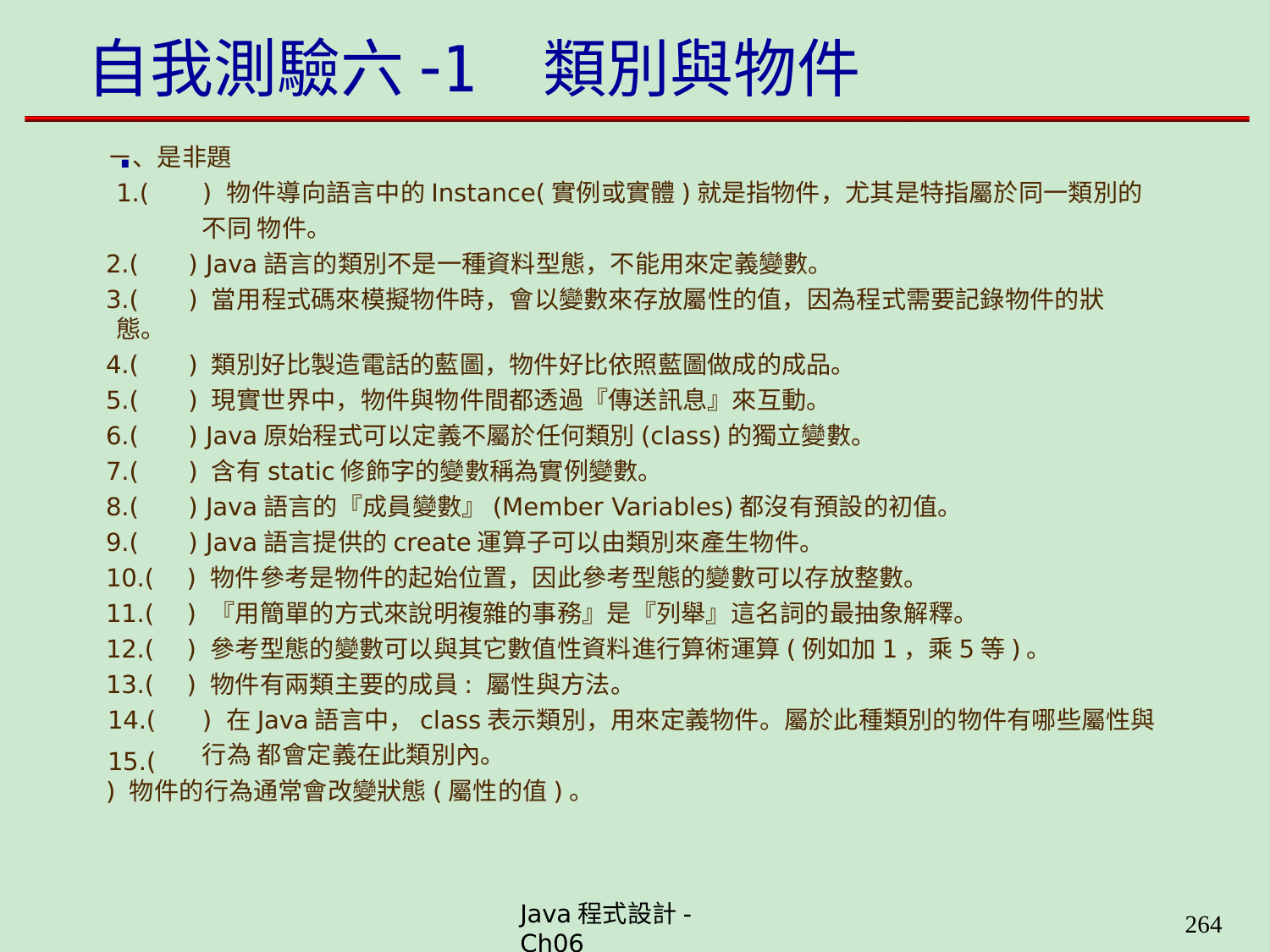

# 自我測驗六-1	類別與物件 .
ㄧ、是非題
1.(	) 物件導向語言中的Instance(實例或實體)就是指物件，尤其是特指屬於同一類別的不同 物件。
2.(	) Java語言的類別不是一種資料型態，不能用來定義變數。
3.(	) 當用程式碼來模擬物件時，會以變數來存放屬性的值，因為程式需要記錄物件的狀態。
4.(	) 類別好比製造電話的藍圖，物件好比依照藍圖做成的成品。
5.(	) 現實世界中，物件與物件間都透過『傳送訊息』來互動。
6.(	) Java原始程式可以定義不屬於任何類別(class)的獨立變數。
7.(	) 含有static修飾字的變數稱為實例變數。
8.(	) Java語言的『成員變數』(Member Variables)都沒有預設的初值。
9.(	) Java語言提供的create運算子可以由類別來產生物件。
10.(	) 物件參考是物件的起始位置，因此參考型態的變數可以存放整數。
11.(	) 『用簡單的方式來說明複雜的事務』是『列舉』這名詞的最抽象解釋。
12.(	) 參考型態的變數可以與其它數值性資料進行算術運算(例如加1，乘5等)。
13.(	) 物件有兩類主要的成員: 屬性與方法。
14.(	) 在Java語言中，class表示類別，用來定義物件。屬於此種類別的物件有哪些屬性與行為 都會定義在此類別內。
) 物件的行為通常會改變狀態(屬性的值)。
15.(
Java程式設計-Ch06
264